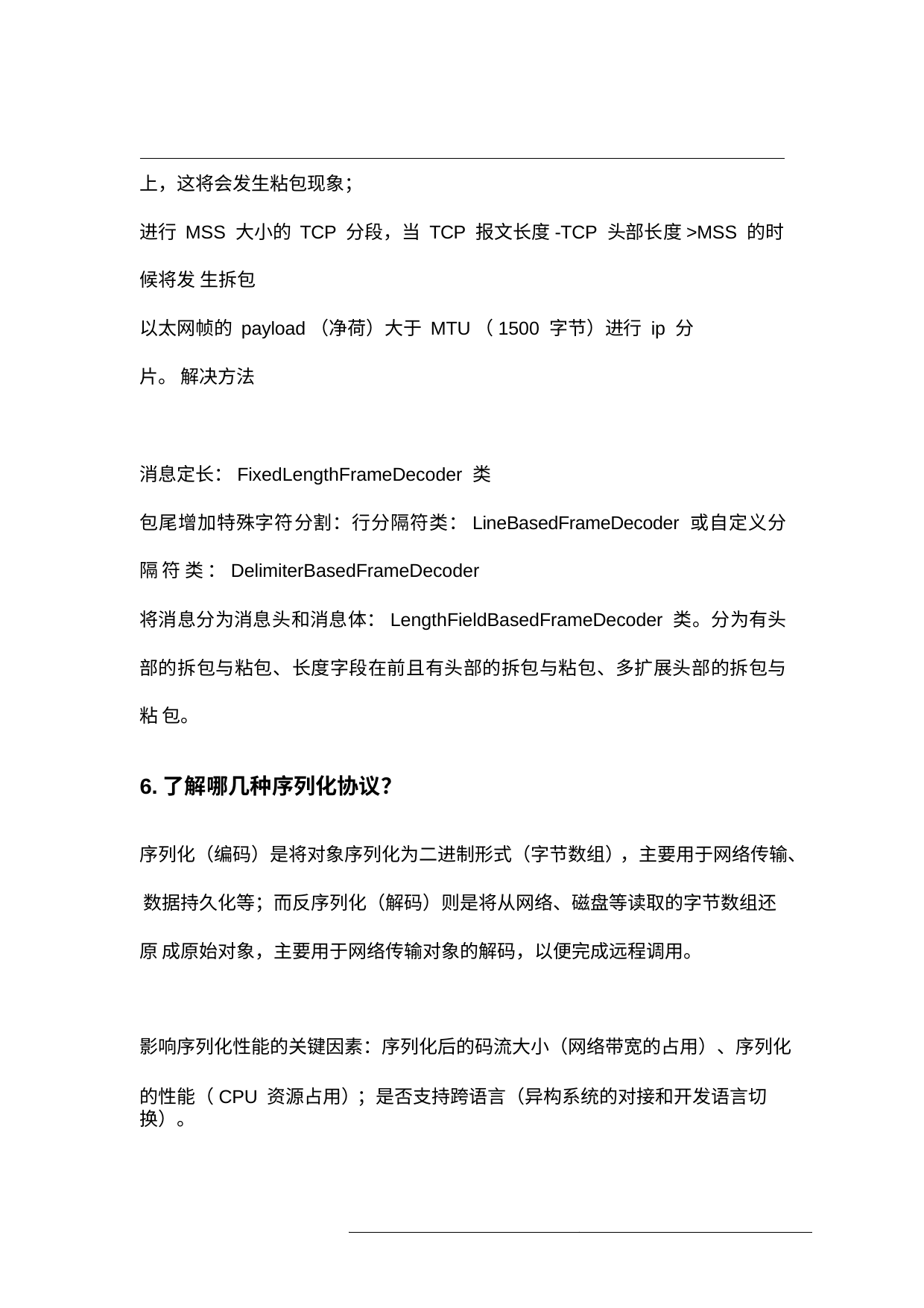

上，这将会发生粘包现象；
进行 MSS 大小的 TCP 分段，当 TCP 报文长度-TCP 头部长度>MSS 的时候将发 生拆包
以太网帧的 payload（净荷）大于 MTU（1500 字节）进行 ip 分片。 解决方法
消息定长：FixedLengthFrameDecoder 类
包尾增加特殊字符分割：行分隔符类：LineBasedFrameDecoder 或自定义分隔 符 类 ：DelimiterBasedFrameDecoder
将消息分为消息头和消息体：LengthFieldBasedFrameDecoder 类。分为有头 部的拆包与粘包、长度字段在前且有头部的拆包与粘包、多扩展头部的拆包与粘 包。

6.了解哪几种序列化协议？
序列化（编码）是将对象序列化为二进制形式（字节数组），主要用于网络传输、 数据持久化等；而反序列化（解码）则是将从网络、磁盘等读取的字节数组还原 成原始对象，主要用于网络传输对象的解码，以便完成远程调用。
影响序列化性能的关键因素：序列化后的码流大小（网络带宽的占用）、序列化

的性能（CPU 资源占用）；是否支持跨语言（异构系统的对接和开发语言切换）。